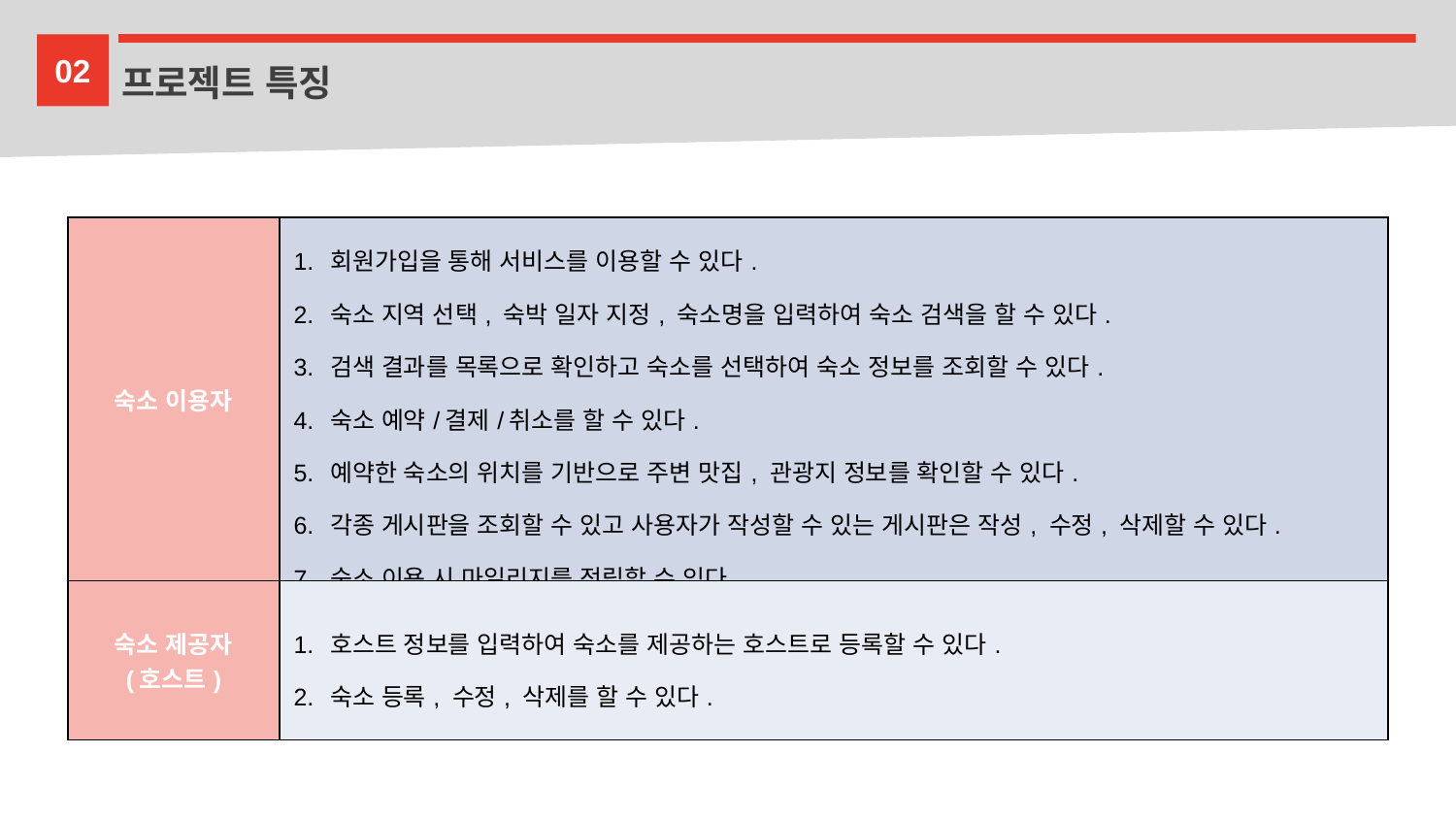

02
프로젝트 특징
| 숙소 이용자 | 회원가입을 통해 서비스를 이용할 수 있다. 숙소 지역 선택, 숙박 일자 지정, 숙소명을 입력하여 숙소 검색을 할 수 있다. 검색 결과를 목록으로 확인하고 숙소를 선택하여 숙소 정보를 조회할 수 있다. 숙소 예약/결제/취소를 할 수 있다. 예약한 숙소의 위치를 기반으로 주변 맛집, 관광지 정보를 확인할 수 있다. 각종 게시판을 조회할 수 있고 사용자가 작성할 수 있는 게시판은 작성, 수정, 삭제할 수 있다. 숙소 이용 시 마일리지를 적립할 수 있다. 채팅상담 기능을 이용하여 문의 할 수 있다. |
| --- | --- |
| 숙소 제공자 (호스트) | 호스트 정보를 입력하여 숙소를 제공하는 호스트로 등록할 수 있다. 숙소 등록, 수정, 삭제를 할 수 있다. |